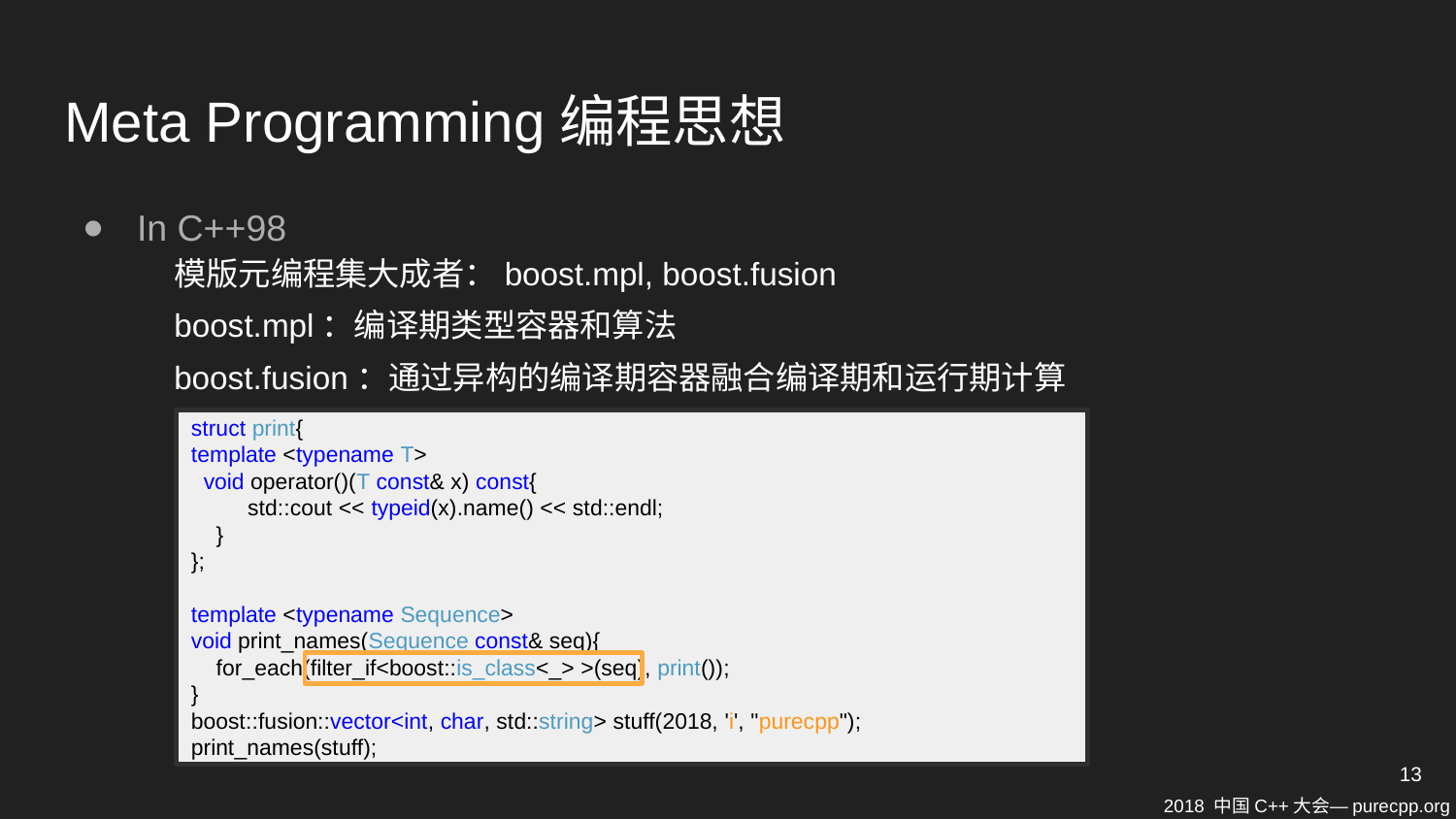

# Meta Programming编程思想
In C++98

模版元编程集大成者：boost.mpl, boost.fusion
boost.mpl：编译期类型容器和算法
boost.fusion：通过异构的编译期容器融合编译期和运行期计算
struct print{
template <typename T>
  void operator()(T const& x) const{
         std::cout << typeid(x).name() << std::endl;
    }
};

template <typename Sequence>
void print_names(Sequence const& seq){
    for_each(filter_if<boost::is_class<_> >(seq), print());
}
boost::fusion::vector<int, char, std::string> stuff(2018, 'i', "purecpp");
print_names(stuff);

13